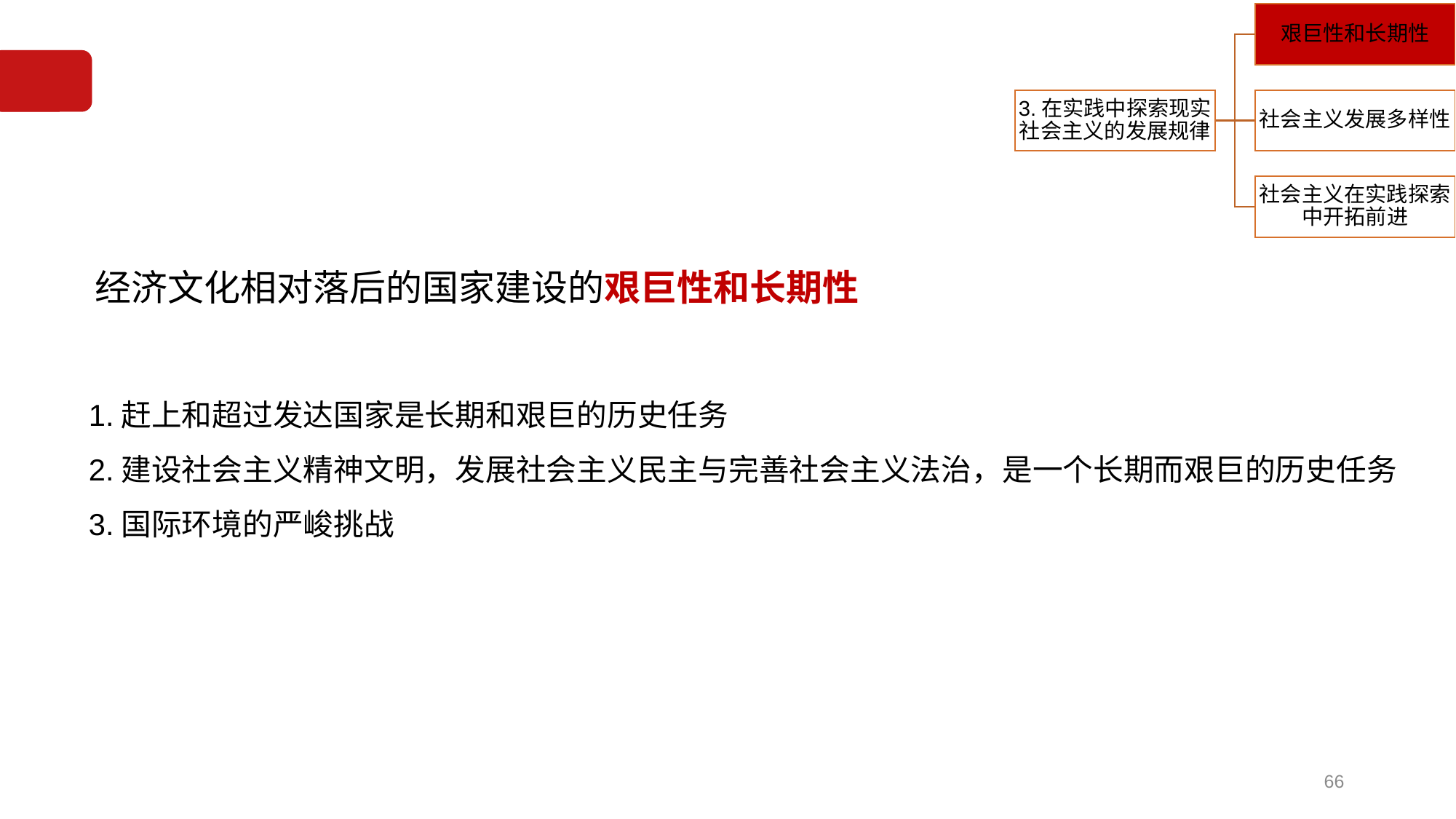

3.在实践中探索现实社会主义的发展规律
艰巨性和长期性
社会主义发展多样性
社会主义在实践探索中开拓前进
经济文化相对落后的国家建设的艰巨性和长期性
1.赶上和超过发达国家是长期和艰巨的历史任务
2.建设社会主义精神文明，发展社会主义民主与完善社会主义法治，是一个长期而艰巨的历史任务
3.国际环境的严峻挑战
66